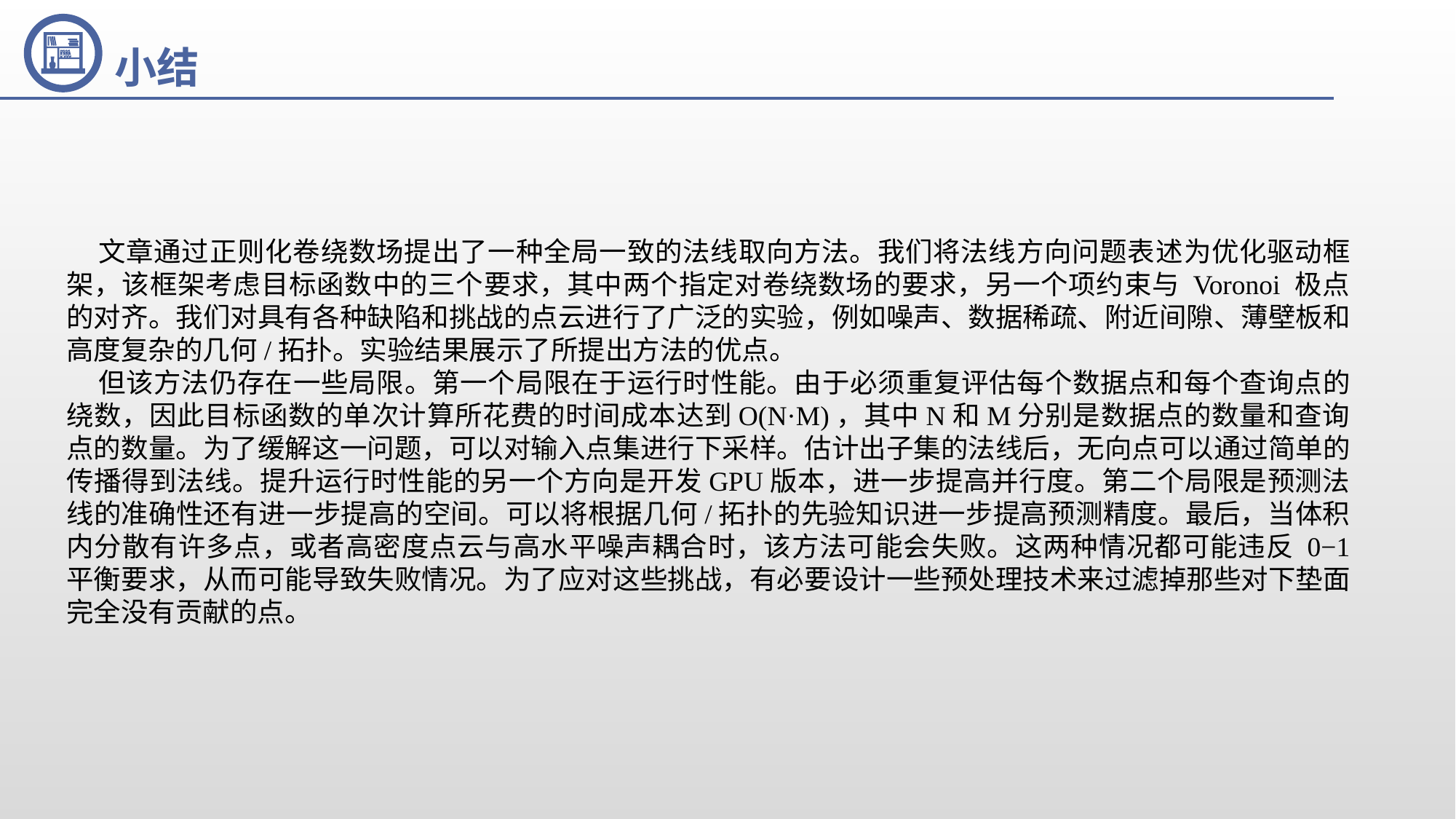

小结

文章通过正则化卷绕数场提出了一种全局一致的法线取向方法。我们将法线方向问题表述为优化驱动框架，该框架考虑目标函数中的三个要求，其中两个指定对卷绕数场的要求，另一个项约束与 Voronoi 极点的对齐。我们对具有各种缺陷和挑战的点云进行了广泛的实验，例如噪声、数据稀疏、附近间隙、薄壁板和高度复杂的几何/拓扑。实验结果展示了所提出方法的优点。
但该方法仍存在一些局限。第一个局限在于运行时性能。由于必须重复评估每个数据点和每个查询点的绕数，因此目标函数的单次计算所花费的时间成本达到O(N·M)，其中N和M分别是数据点的数量和查询点的数量。为了缓解这一问题，可以对输入点集进行下采样。估计出子集的法线后，无向点可以通过简单的传播得到法线。提升运行时性能的另一个方向是开发GPU版本，进一步提高并行度。第二个局限是预测法线的准确性还有进一步提高的空间。可以将根据几何/拓扑的先验知识进一步提高预测精度。最后，当体积内分散有许多点，或者高密度点云与高水平噪声耦合时，该方法可能会失败。这两种情况都可能违反 0−1 平衡要求，从而可能导致失败情况。为了应对这些挑战，有必要设计一些预处理技术来过滤掉那些对下垫面完全没有贡献的点。